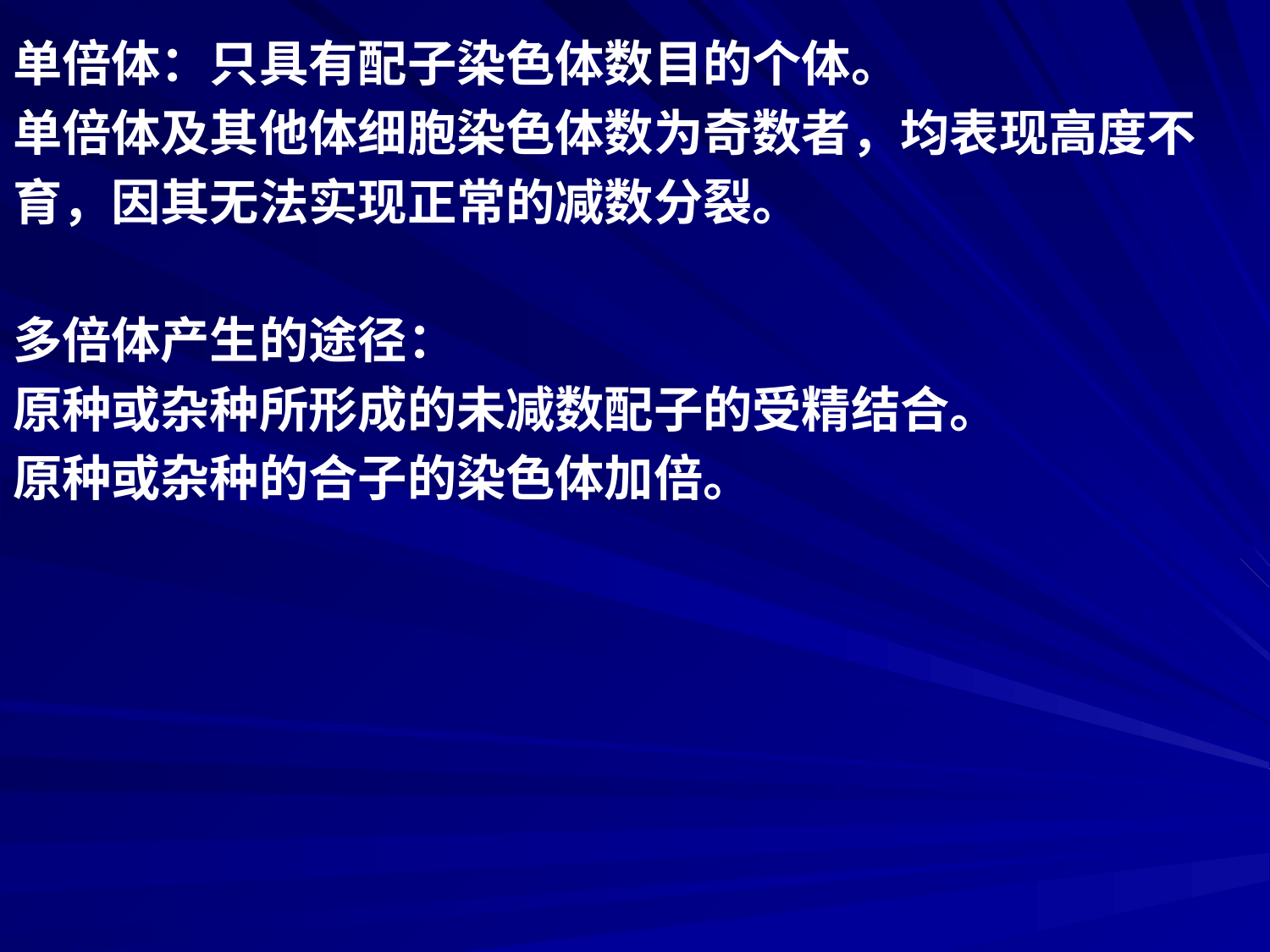

单倍体：只具有配子染色体数目的个体。
单倍体及其他体细胞染色体数为奇数者，均表现高度不
育，因其无法实现正常的减数分裂。

多倍体产生的途径：
原种或杂种所形成的未减数配子的受精结合。
原种或杂种的合子的染色体加倍。